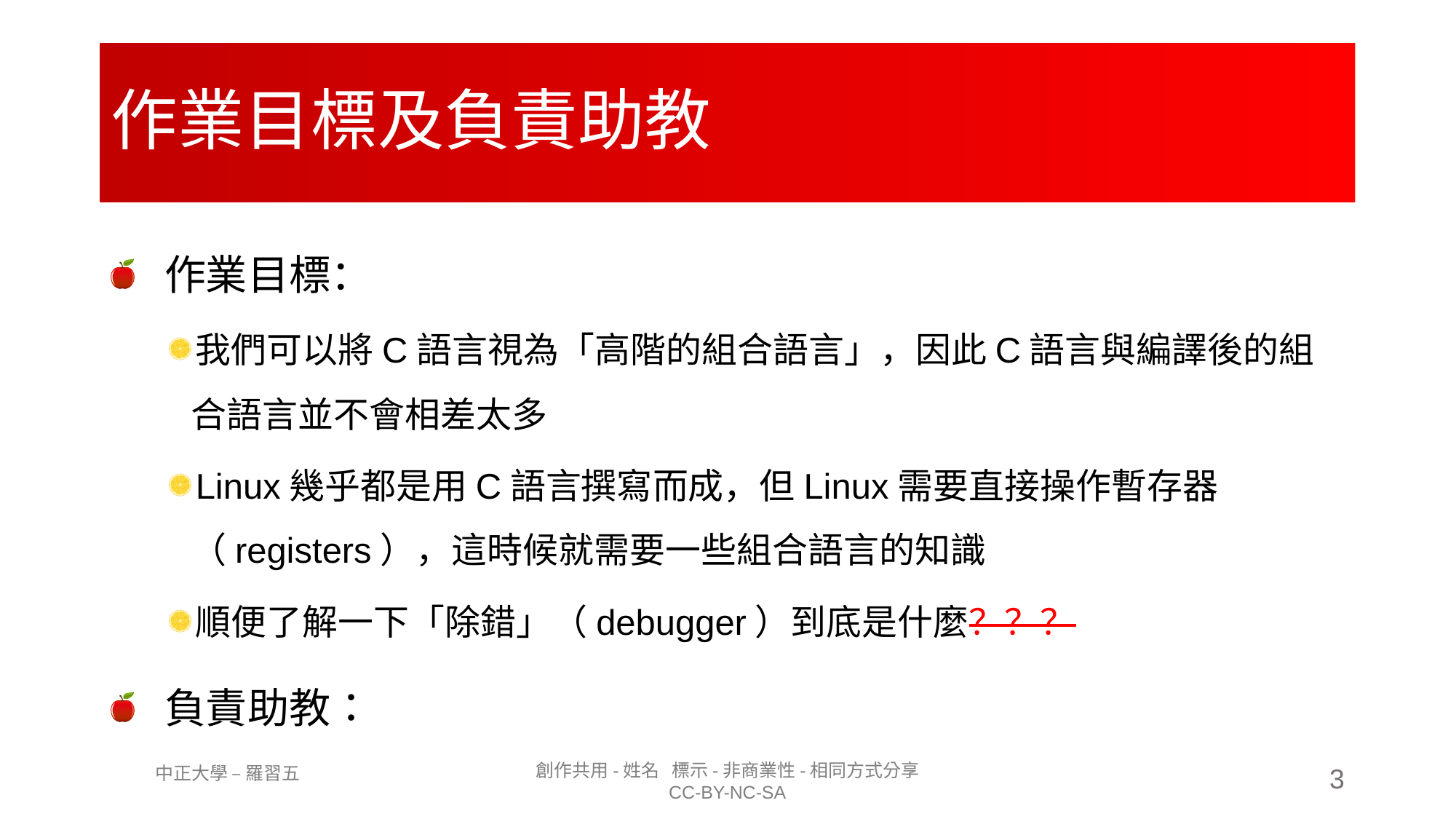

# 作業目標及負責助教
作業目標：
我們可以將C語言視為「高階的組合語言」，因此C語言與編譯後的組合語言並不會相差太多
Linux幾乎都是用C語言撰寫而成，但Linux需要直接操作暫存器（registers），這時候就需要一些組合語言的知識
順便了解一下「除錯」（debugger）到底是什麼？？？
負責助教：